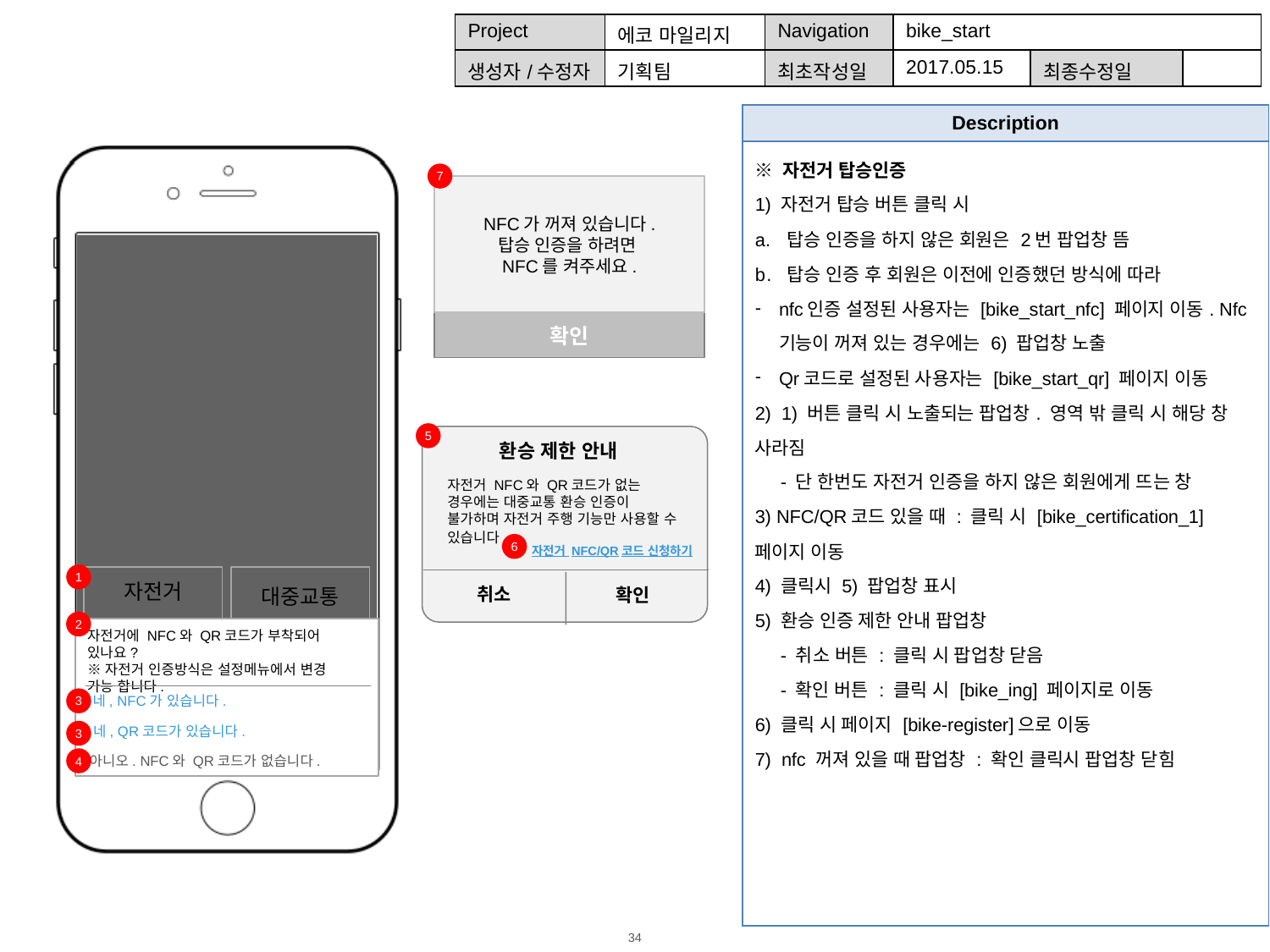

| Project | 에코 마일리지 | Navigation | bike\_start |  |  |
| --- | --- | --- | --- | --- | --- |
| 생성자/수정자 | 기획팀 | 최초작성일 | 2017.05.15 | 최종수정일 |  |
| Description |
| --- |
| ※ 자전거 탑승인증 1) 자전거 탑승 버튼 클릭 시 탑승 인증을 하지 않은 회원은 2번 팝업창 뜸 탑승 인증 후 회원은 이전에 인증했던 방식에 따라 nfc인증 설정된 사용자는 [bike\_start\_nfc] 페이지 이동. Nfc기능이 꺼져 있는 경우에는 6) 팝업창 노출 Qr코드로 설정된 사용자는 [bike\_start\_qr] 페이지 이동 2) 1) 버튼 클릭 시 노출되는 팝업창. 영역 밖 클릭 시 해당 창 사라짐 - 단 한번도 자전거 인증을 하지 않은 회원에게 뜨는 창 3) NFC/QR코드 있을 때 : 클릭 시 [bike\_certification\_1] 페이지 이동 4) 클릭시 5) 팝업창 표시 5) 환승 인증 제한 안내 팝업창 - 취소 버튼 : 클릭 시 팝업창 닫음 - 확인 버튼 : 클릭 시 [bike\_ing] 페이지로 이동 6) 클릭 시 페이지 [bike-register]으로 이동 7) nfc 꺼져 있을 때 팝업창 : 확인 클릭시 팝업창 닫힘 |

7
NFC가 꺼져 있습니다.
탑승 인증을 하려면
NFC를 켜주세요.

확인
5

환승 제한 안내
자전거 NFC와 QR코드가 없는 경우에는 대중교통 환승 인증이 불가하며 자전거 주행 기능만 사용할 수 있습니다.
성공확률 50%
D-7
6
자전거 NFC/QR코드 신청하기
1
자전거

대중교통

취소
확인
￥5.00
2

자전거에 NFC와 QR코드가 부착되어 있나요?
※자전거 인증방식은 설정메뉴에서 변경 가능 합니다.
네, NFC가 있습니다.
3
네, QR코드가 있습니다.
3
아니오. NFC와 QR코드가 없습니다.
4